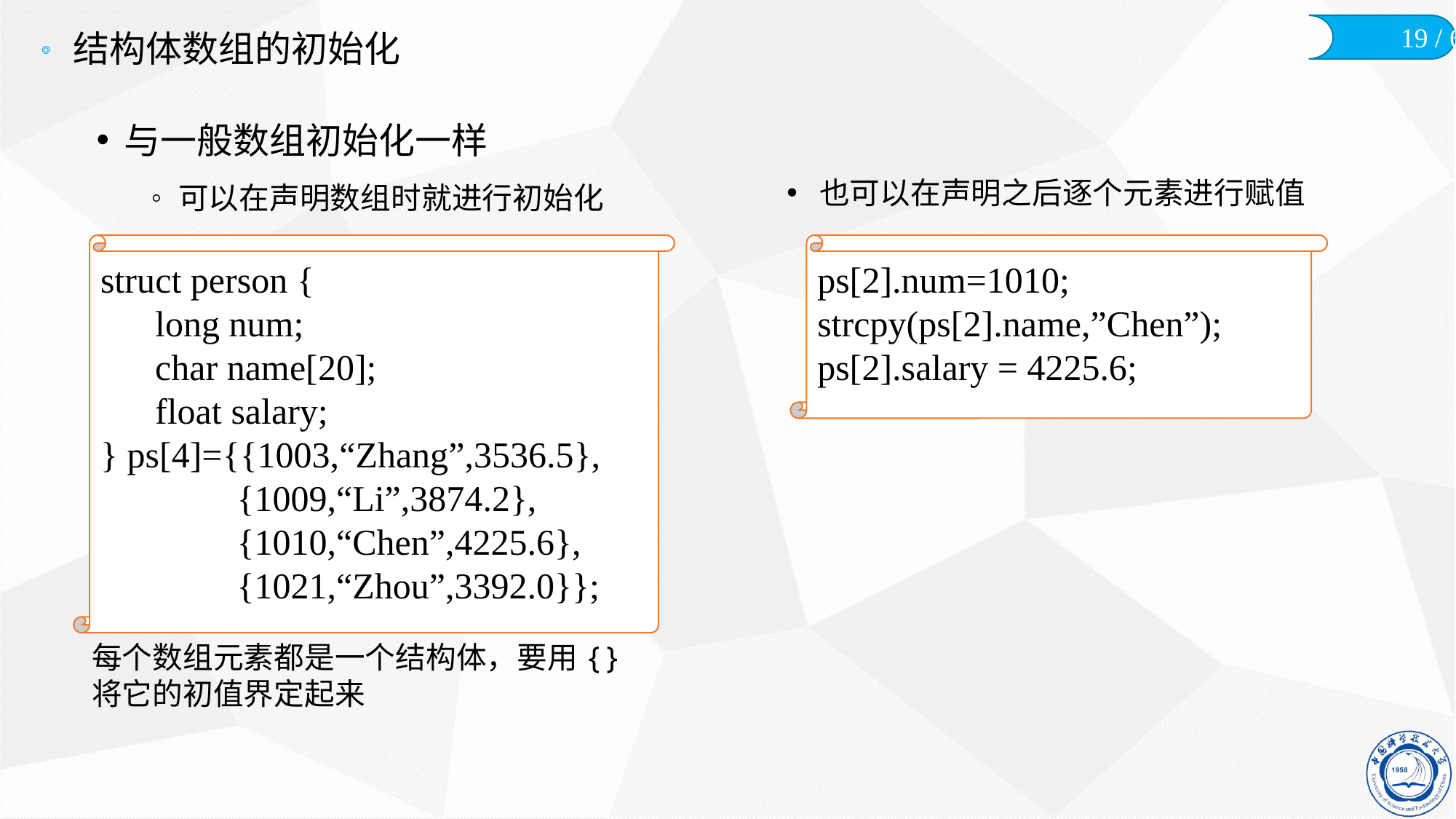

# 结构体数组的初始化
与一般数组初始化一样
可以在声明数组时就进行初始化

也可以在声明之后逐个元素进行赋值
struct person {
      long num;
      char name[20];
      float salary;
} ps[4]={{1003,“Zhang”,3536.5},
               {1009,“Li”,3874.2},
               {1010,“Chen”,4225.6},
               {1021,“Zhou”,3392.0}};

ps[2].num=1010;
strcpy(ps[2].name,”Chen”);
ps[2].salary = 4225.6;

每个数组元素都是一个结构体，要用{}将它的初值界定起来